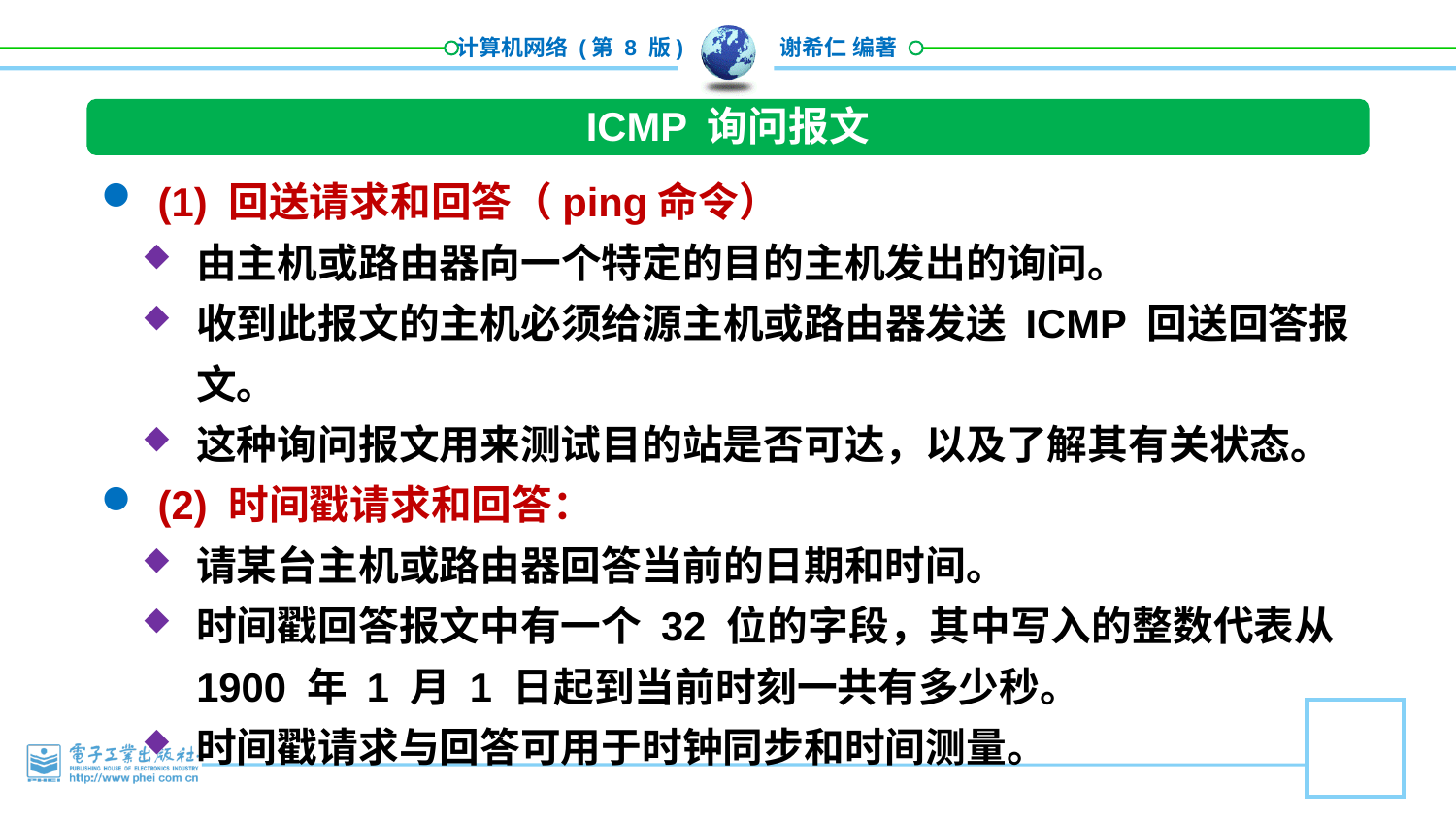

ICMP 询问报文

(1) 回送请求和回答（ping命令）
由主机或路由器向一个特定的目的主机发出的询问。
收到此报文的主机必须给源主机或路由器发送 ICMP 回送回答报文。
这种询问报文用来测试目的站是否可达，以及了解其有关状态。
(2) 时间戳请求和回答：
请某台主机或路由器回答当前的日期和时间。
时间戳回答报文中有一个 32 位的字段，其中写入的整数代表从1900 年 1 月 1 日起到当前时刻一共有多少秒。
时间戳请求与回答可用于时钟同步和时间测量。